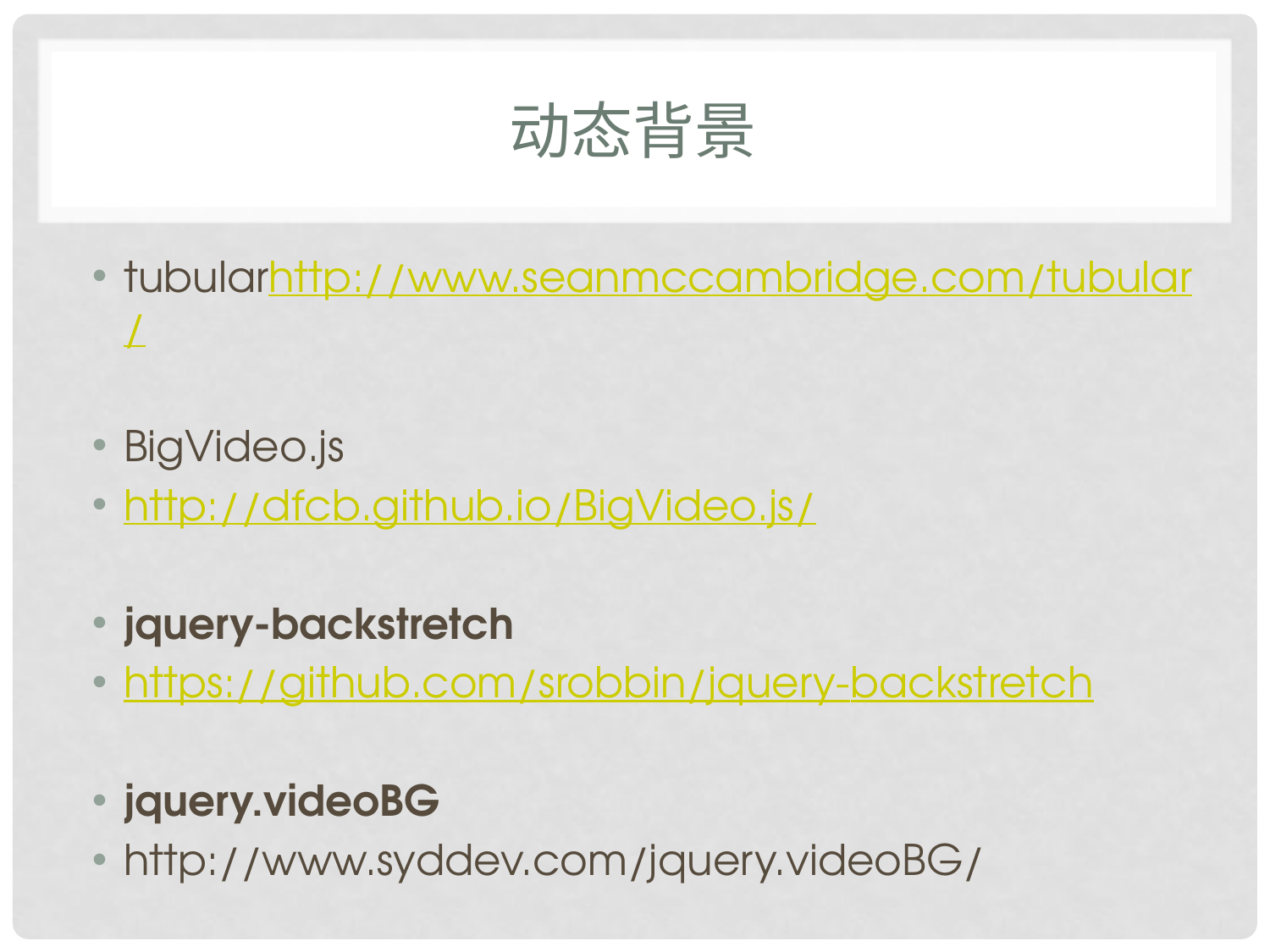

# 动态背景
tubularhttp://www.seanmccambridge.com/tubular/

BigVideo.js
http://dfcb.github.io/BigVideo.js/

jquery-backstretch
https://github.com/srobbin/jquery-backstretch

jquery.videoBG
http://www.syddev.com/jquery.videoBG/